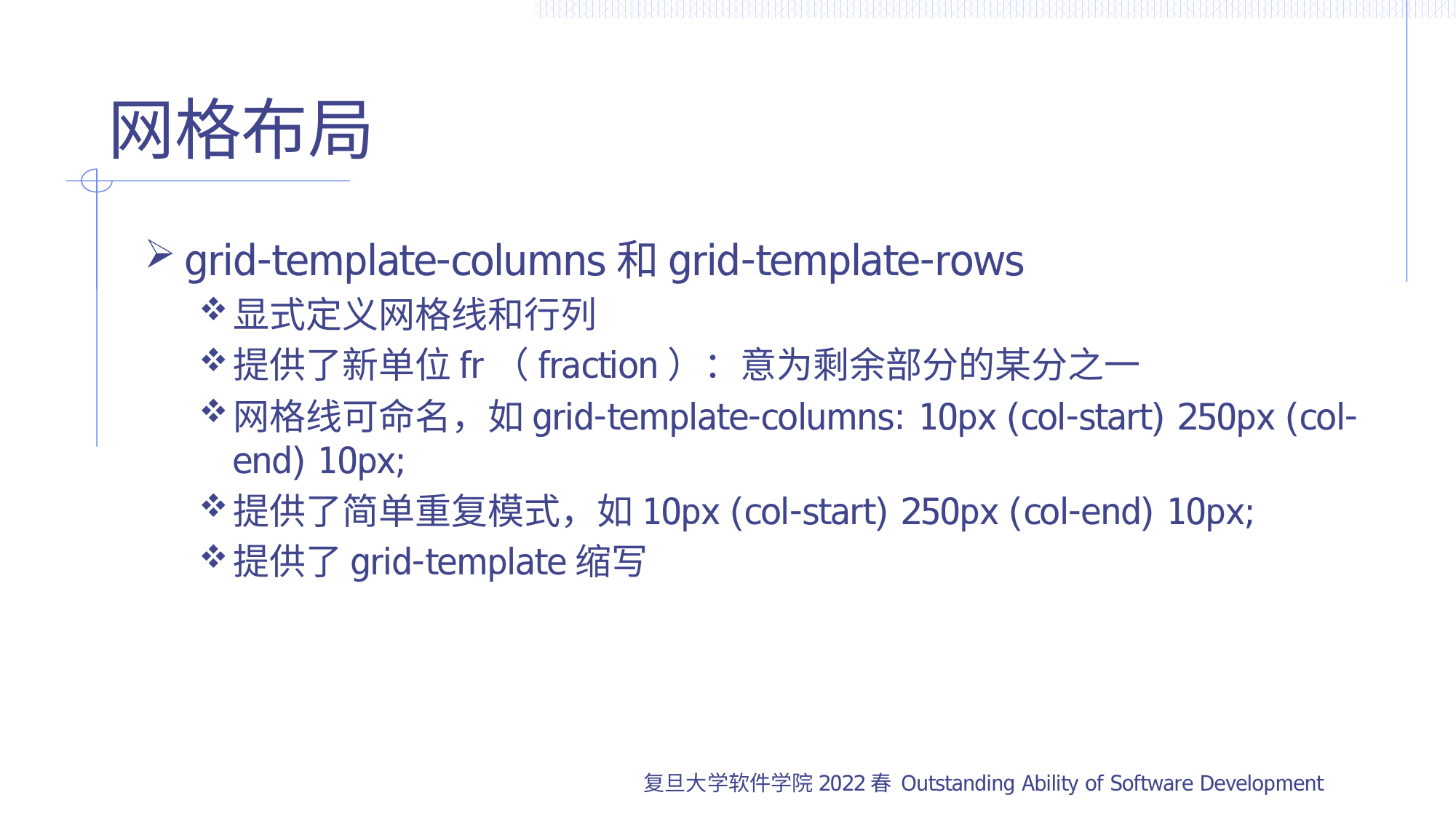

# 网格布局
grid-template-columns和grid-template-rows
显式定义网格线和行列
提供了新单位fr（fraction）：意为剩余部分的某分之一
网格线可命名，如grid-template-columns: 10px (col-start) 250px (col-end) 10px;
提供了简单重复模式，如10px (col-start) 250px (col-end) 10px;
提供了grid-template缩写